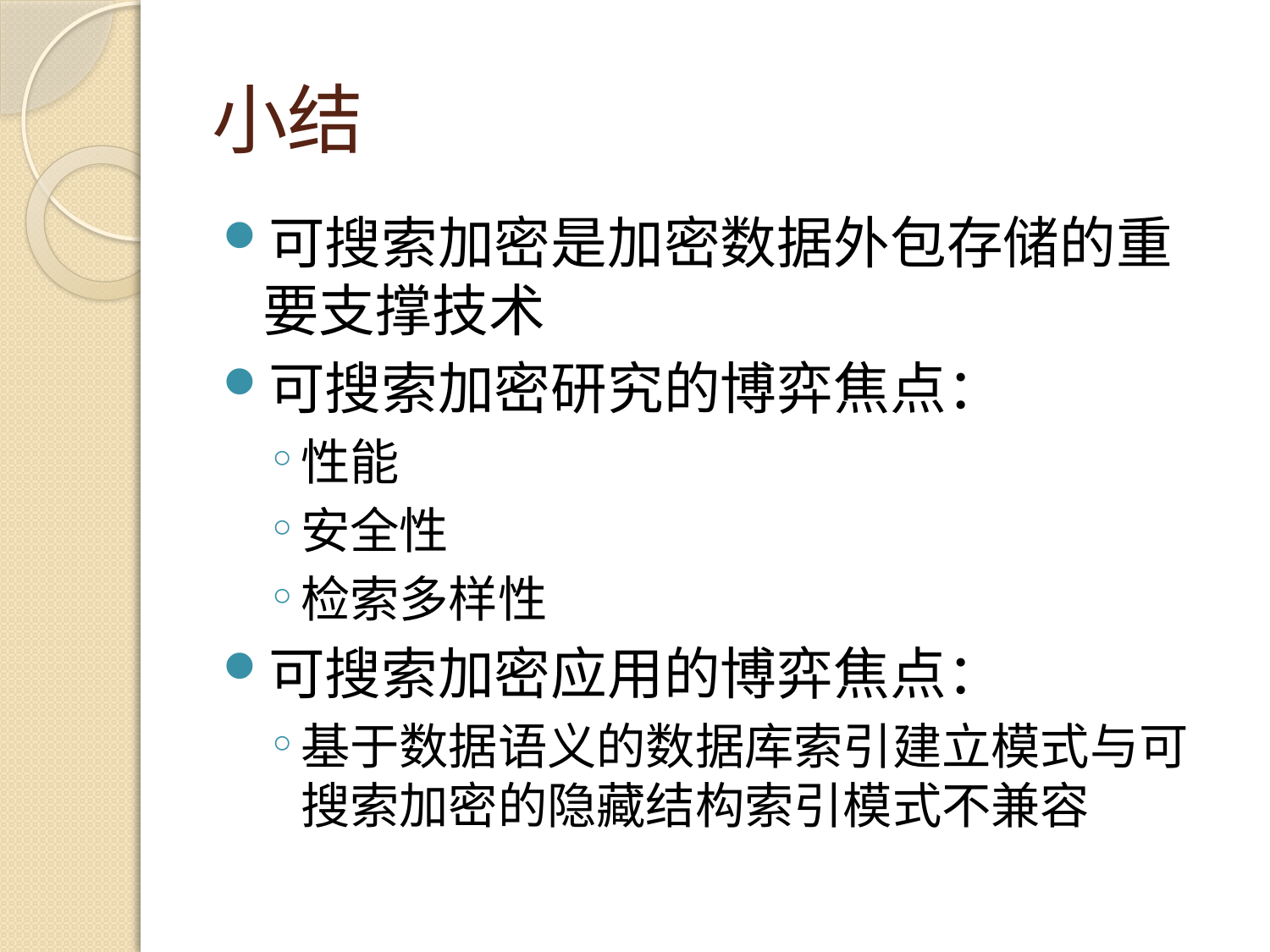

# 小结
可搜索加密是加密数据外包存储的重要支撑技术
可搜索加密研究的博弈焦点：
性能
安全性
检索多样性
可搜索加密应用的博弈焦点：
基于数据语义的数据库索引建立模式与可搜索加密的隐藏结构索引模式不兼容